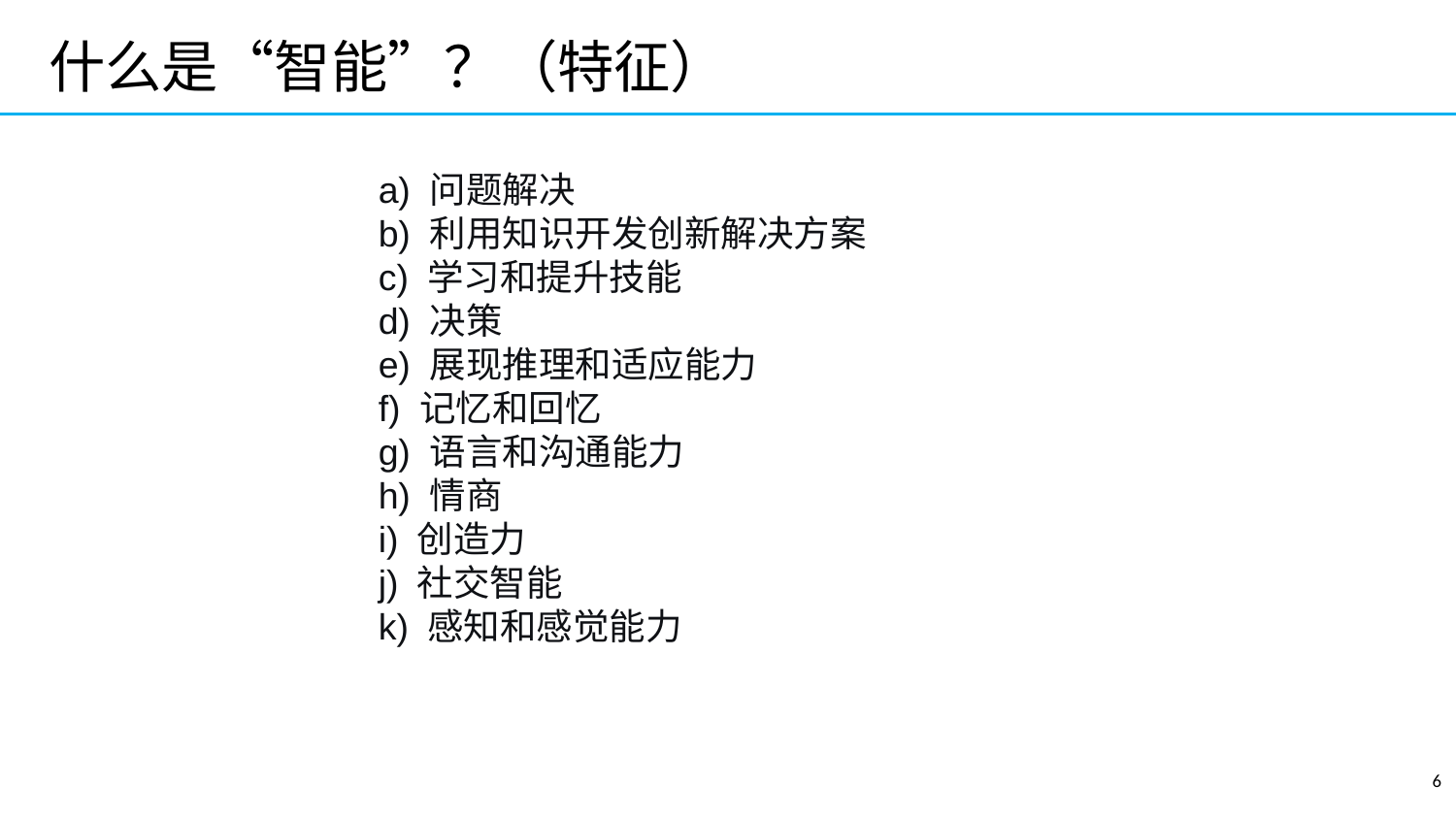

# 什么是“智能”？（特征）
a) 问题解决
b) 利用知识开发创新解决方案
c) 学习和提升技能
d) 决策
e) 展现推理和适应能力
f) 记忆和回忆
g) 语言和沟通能力
h) 情商
i) 创造力
j) 社交智能
k) 感知和感觉能力
6